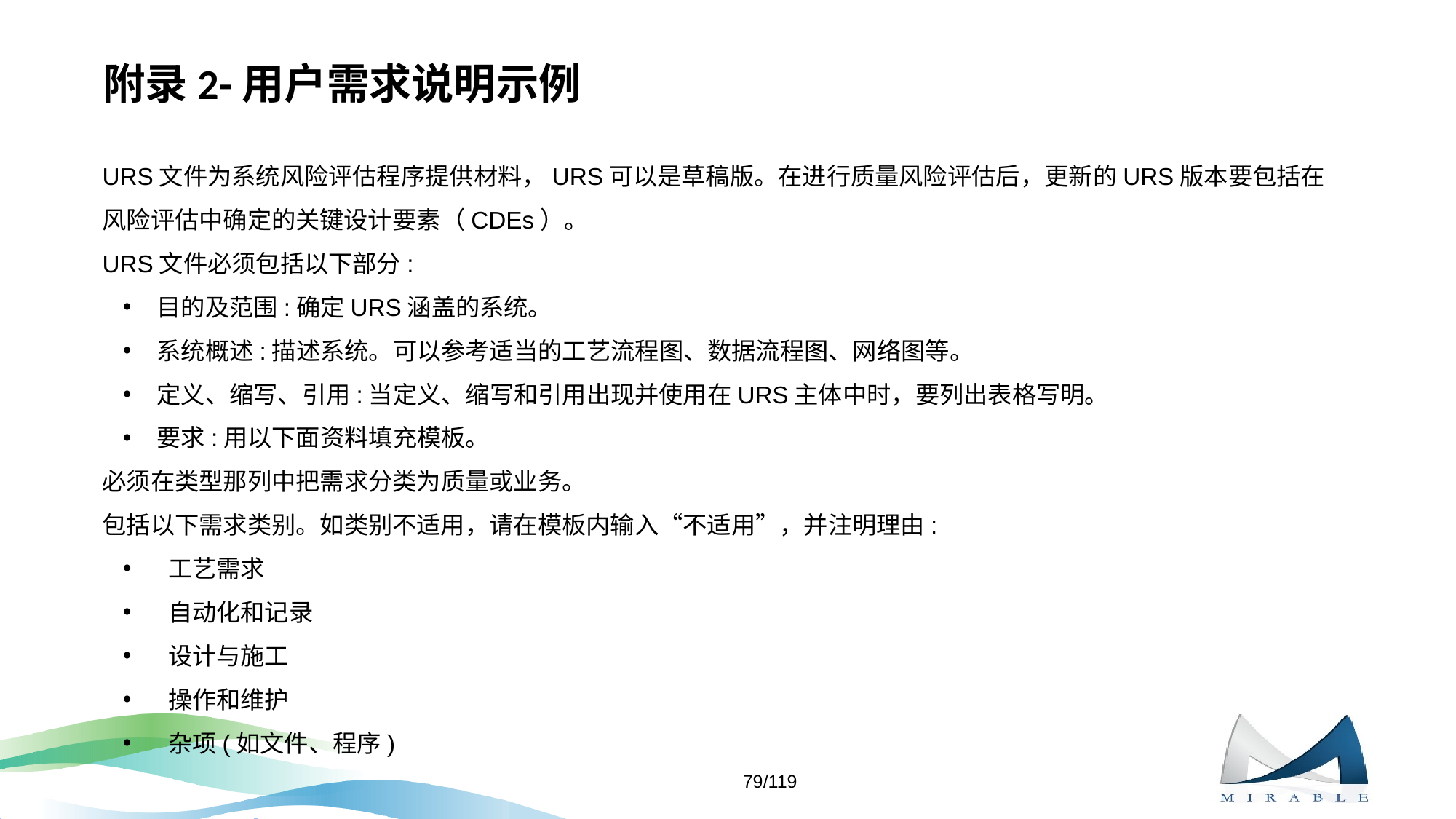

# 附录2-用户需求说明示例
URS文件为系统风险评估程序提供材料，URS可以是草稿版。在进行质量风险评估后，更新的URS版本要包括在风险评估中确定的关键设计要素（CDEs）。
URS文件必须包括以下部分:
目的及范围:确定URS涵盖的系统。
系统概述:描述系统。可以参考适当的工艺流程图、数据流程图、网络图等。
定义、缩写、引用:当定义、缩写和引用出现并使用在URS主体中时，要列出表格写明。
要求:用以下面资料填充模板。
必须在类型那列中把需求分类为质量或业务。
包括以下需求类别。如类别不适用，请在模板内输入“不适用”，并注明理由:
 工艺需求
 自动化和记录
 设计与施工
 操作和维护
 杂项(如文件、程序)
79/119